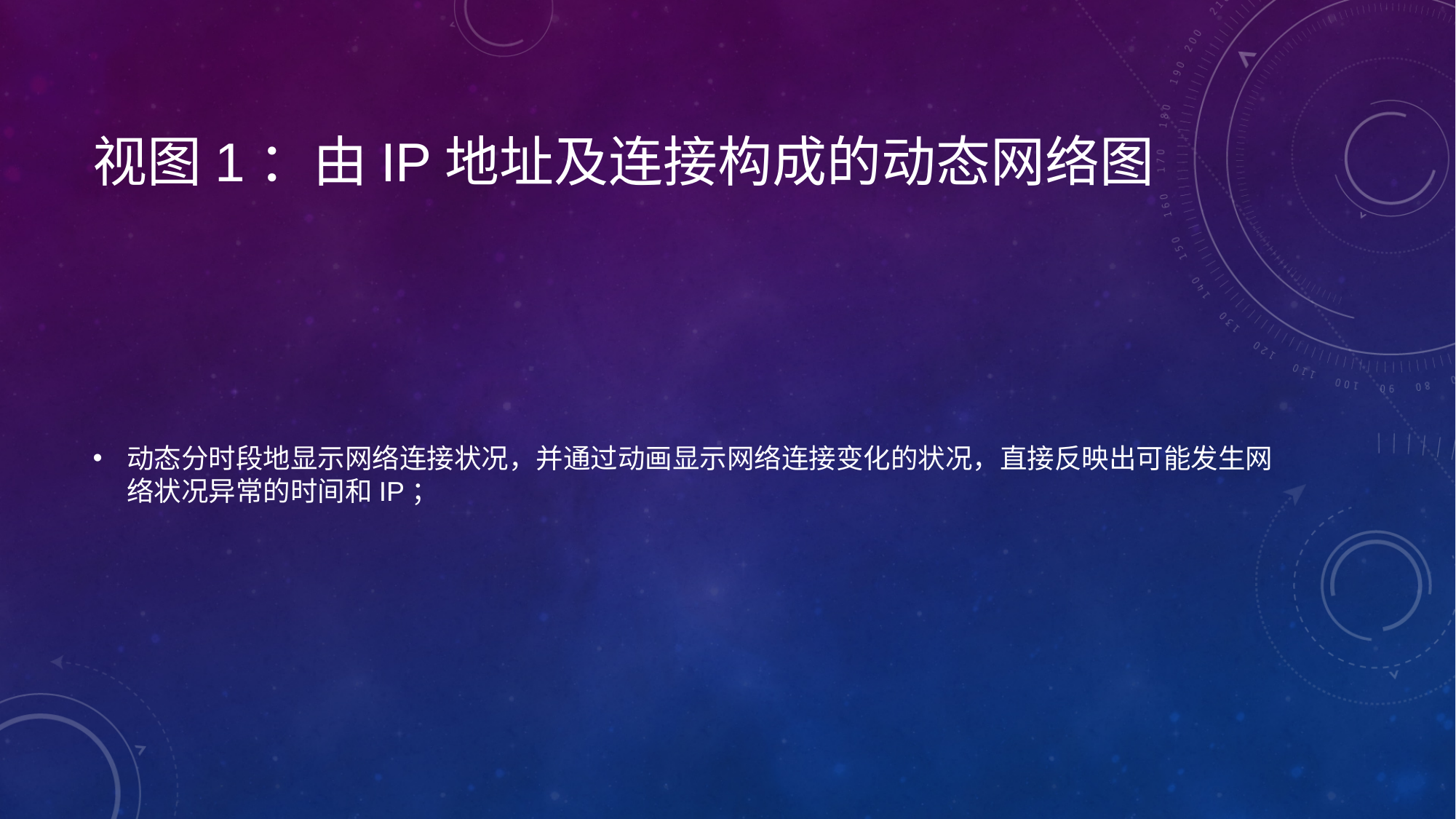

# 视图1：由IP地址及连接构成的动态网络图
动态分时段地显示网络连接状况，并通过动画显示网络连接变化的状况，直接反映出可能发生网络状况异常的时间和IP；